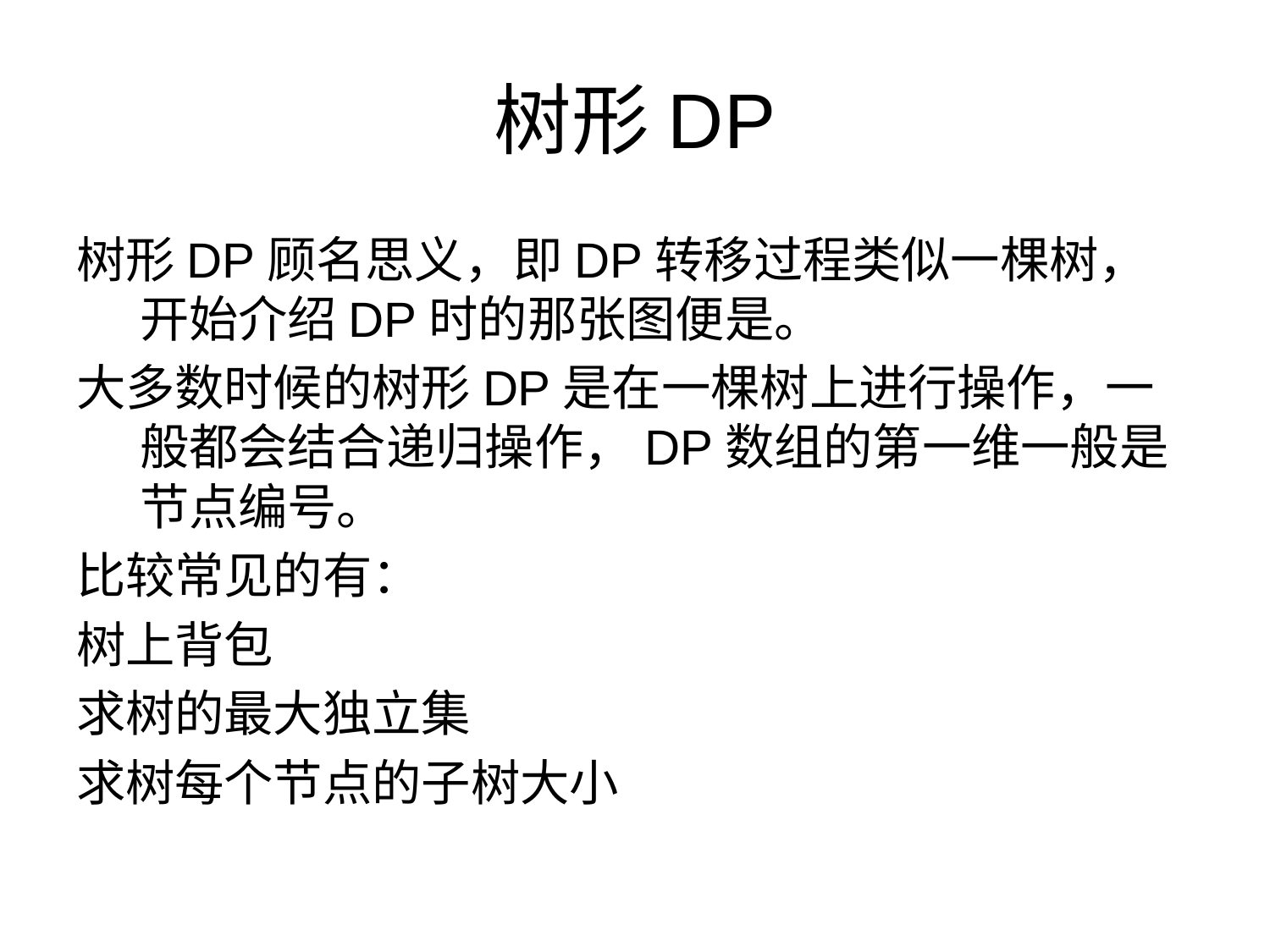

# 树形DP
树形DP顾名思义，即DP转移过程类似一棵树，开始介绍DP时的那张图便是。
大多数时候的树形DP是在一棵树上进行操作，一般都会结合递归操作，DP数组的第一维一般是节点编号。
比较常见的有：
树上背包
求树的最大独立集
求树每个节点的子树大小